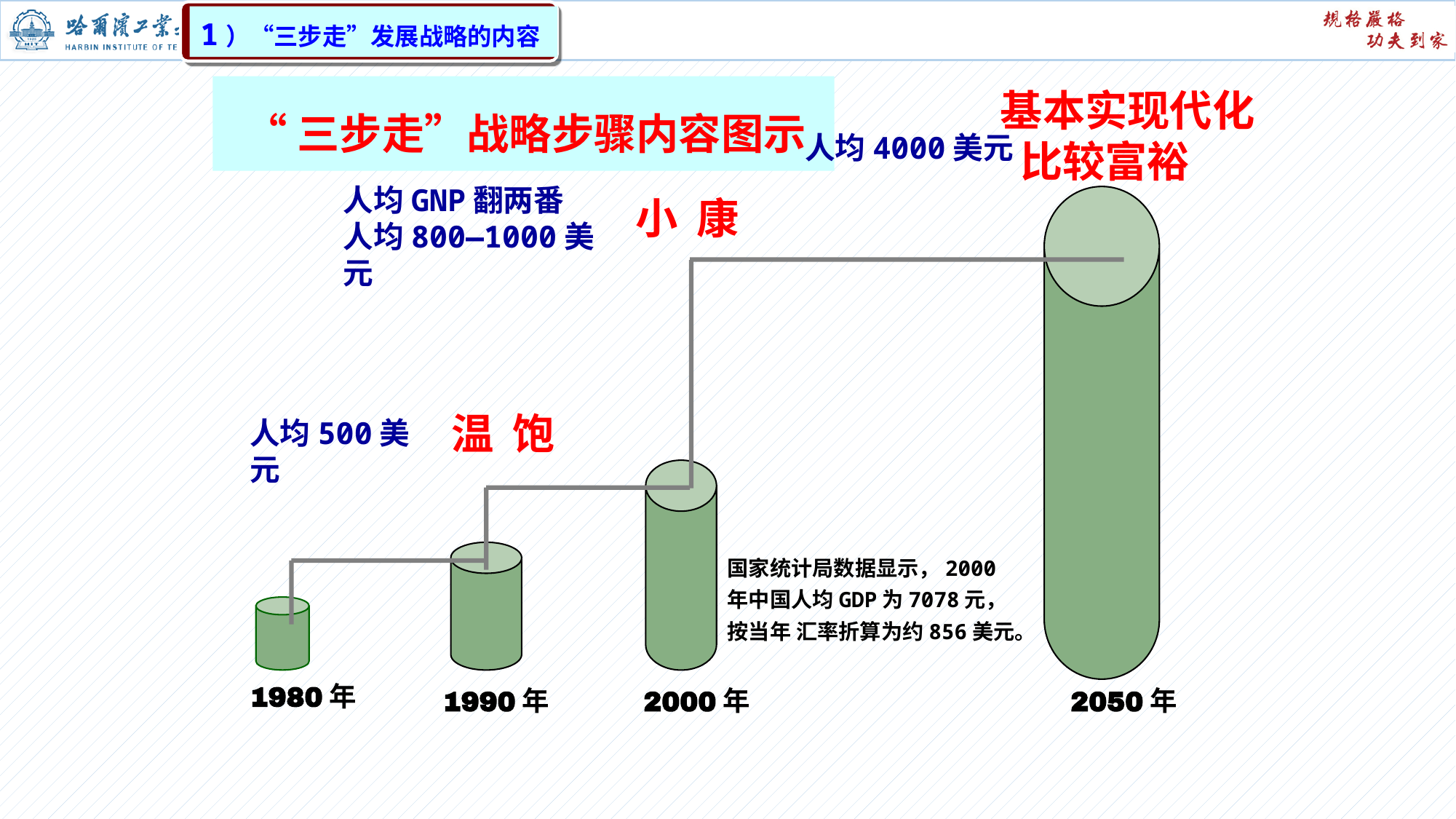

1）“三步走”发展战略的内容

“三步走”战略步骤内容图示
基本实现代化
 比较富裕
人均4000美元
人均GNP翻两番
人均800—1000美元
小  康

温  饱
人均500美元

1980年
1990年
2000年
2050年
国家统计局数据显示，2000年中国人均GDP为7078元，按当年 汇率折算为约856美元。